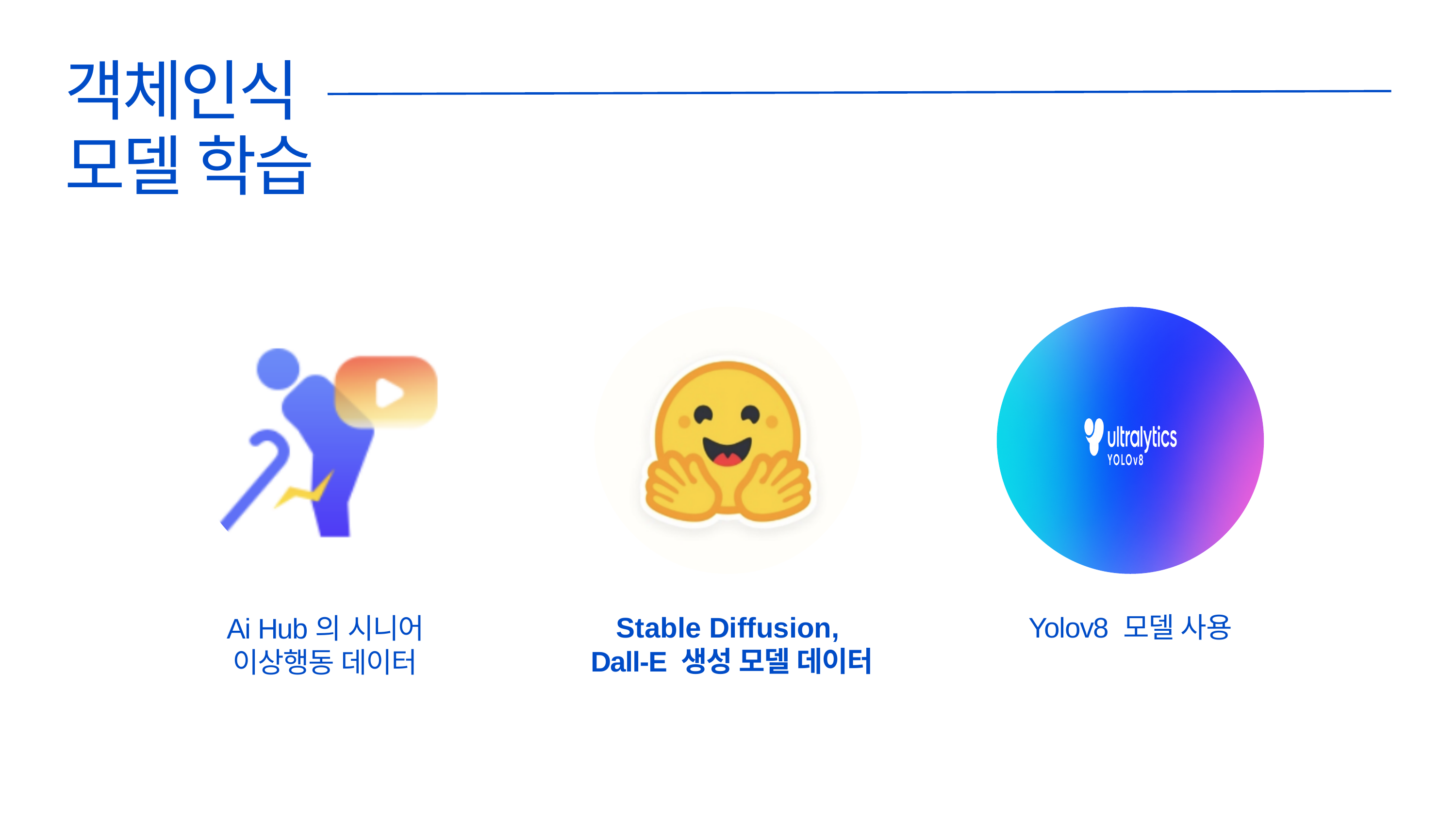

객체인식
모델 학습

Stable Diffusion,
 Dall-E 생성 모델 데이터

Yolov8 모델 사용
Ai Hub의 시니어 이상행동 데이터